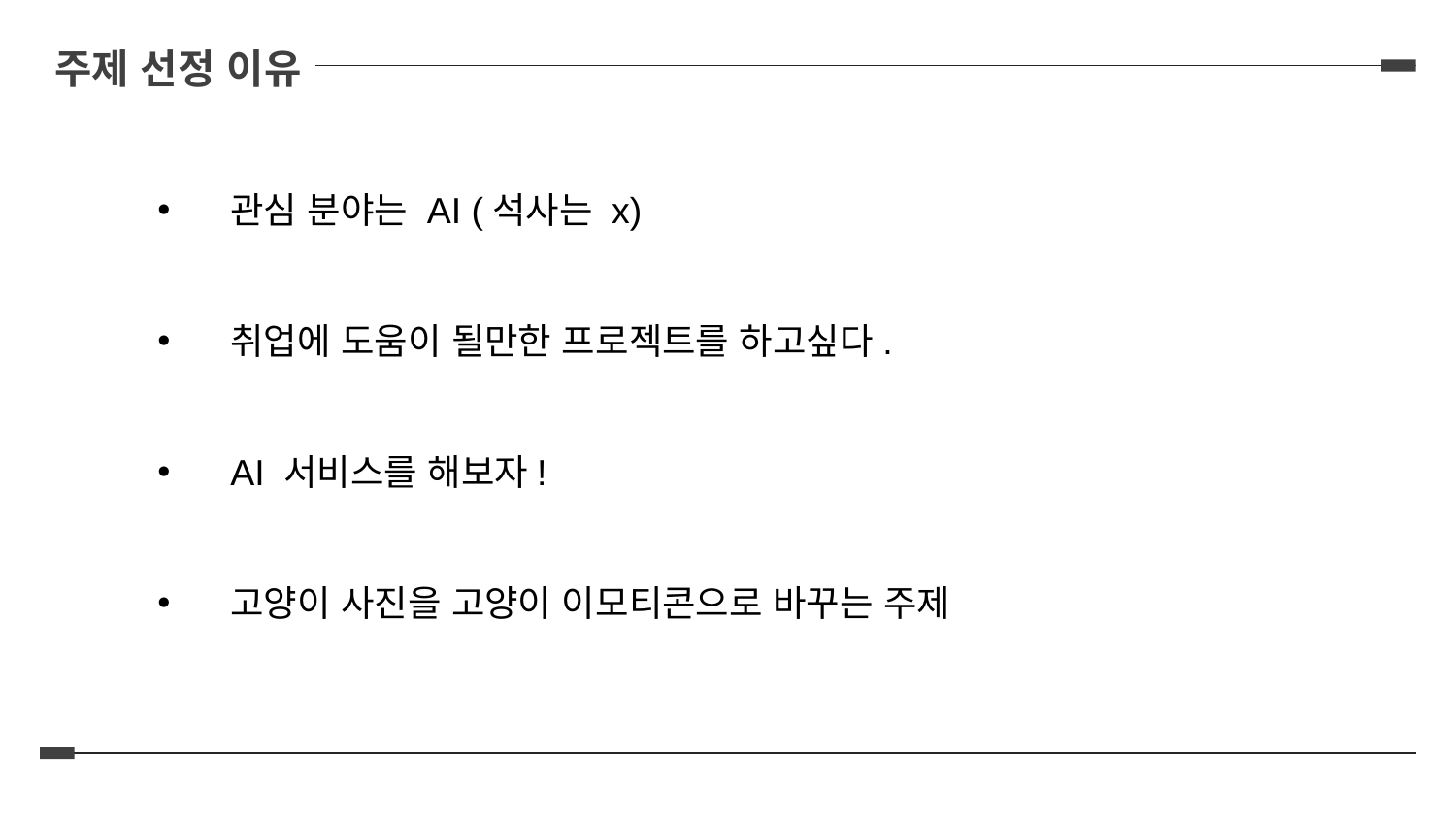

주제 선정 이유

관심 분야는 AI (석사는 x)

취업에 도움이 될만한 프로젝트를 하고싶다.

AI 서비스를 해보자!

고양이 사진을 고양이 이모티콘으로 바꾸는 주제